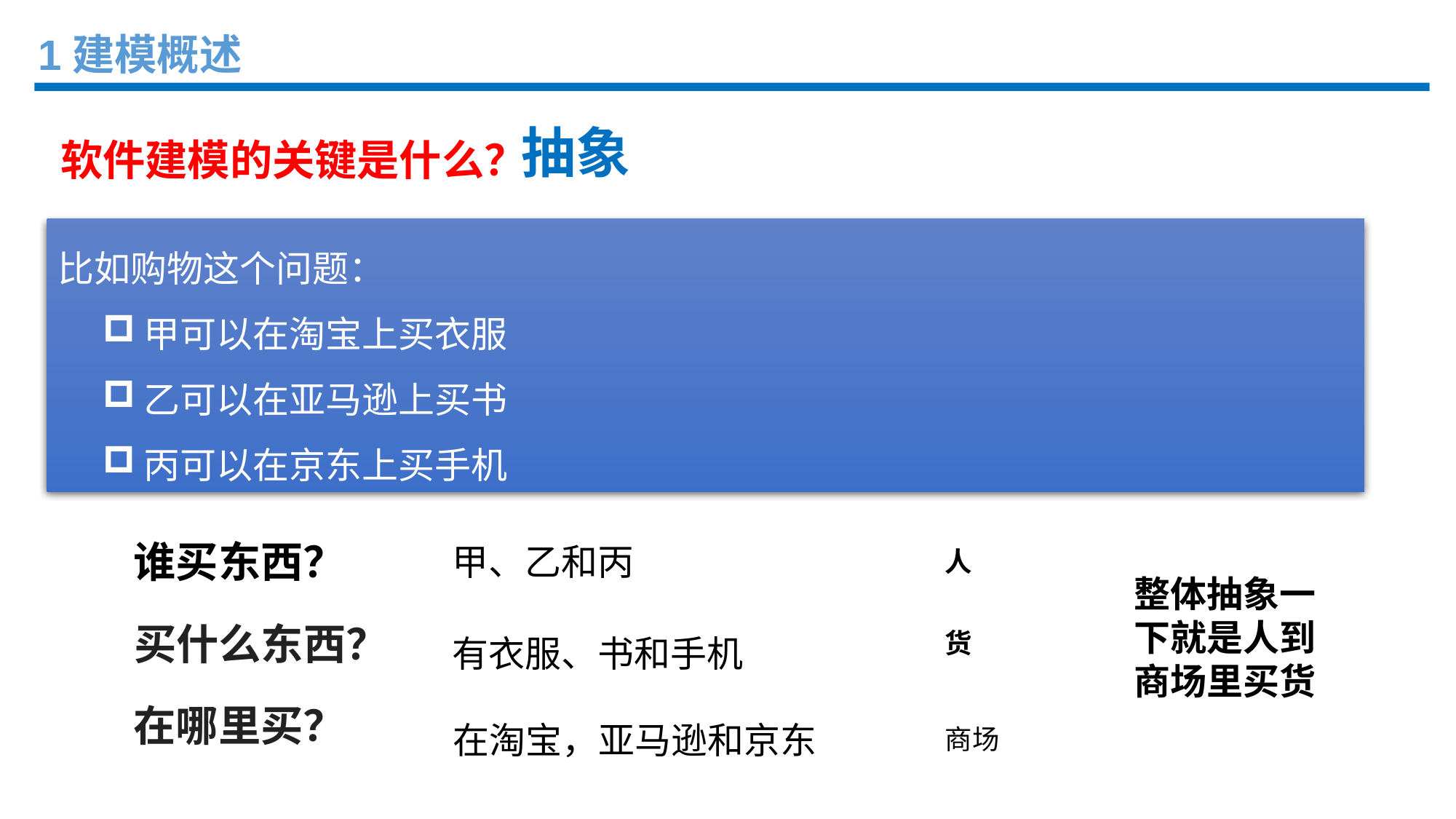

1建模概述
抽象
软件建模的关键是什么？
比如购物这个问题：
甲可以在淘宝上买衣服
乙可以在亚马逊上买书
丙可以在京东上买手机
谁买东西？
甲、乙和丙
人
整体抽象一下就是人到商场里买货
买什么东西？
货
有衣服、书和手机
在哪里买？
在淘宝，亚马逊和京东
商场